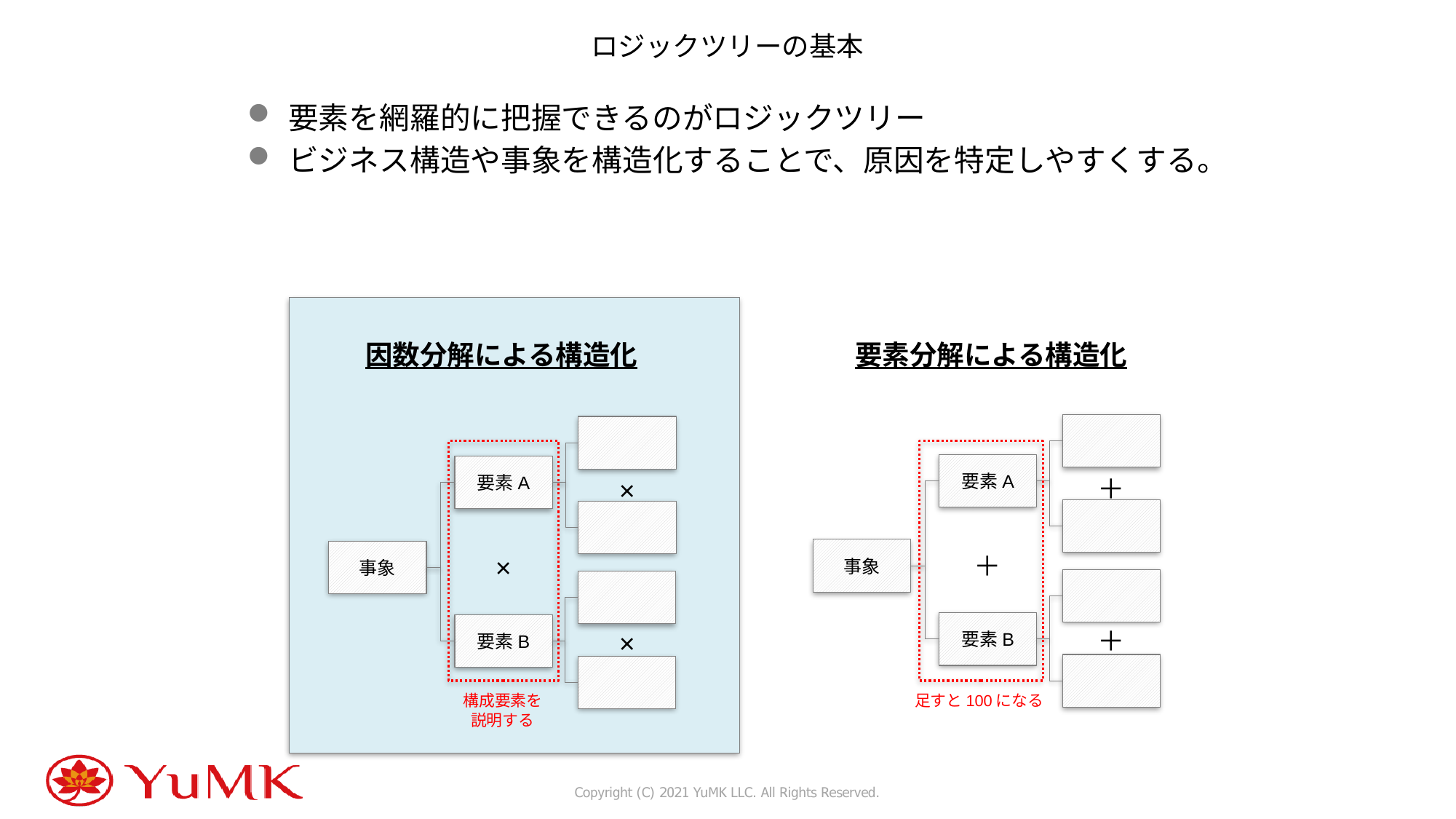

ロジックツリーの基本
要素を網羅的に把握できるのがロジックツリー
ビジネス構造や事象を構造化することで、原因を特定しやすくする。

因数分解による構造化
要素分解による構造化

要素A
要素A
＋
×

事象
事象
＋
×

要素B
要素B
＋
×

足すと100になる
構成要素を
説明する